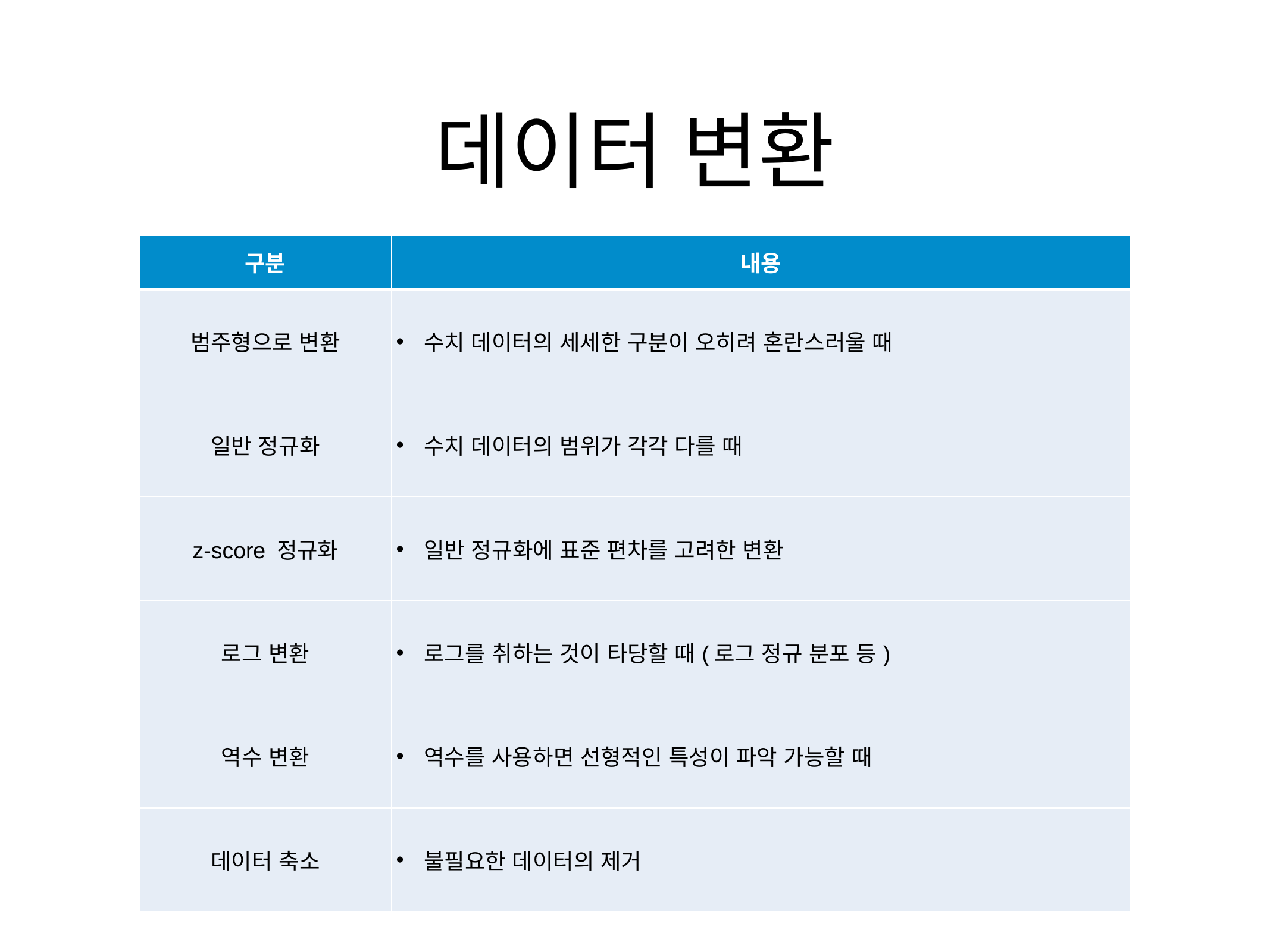

# 데이터 변환
| 구분 | 내용 |
| --- | --- |
| 범주형으로 변환 | 수치 데이터의 세세한 구분이 오히려 혼란스러울 때 |
| 일반 정규화 | 수치 데이터의 범위가 각각 다를 때 |
| z-score 정규화 | 일반 정규화에 표준 편차를 고려한 변환 |
| 로그 변환 | 로그를 취하는 것이 타당할 때(로그 정규 분포 등) |
| 역수 변환 | 역수를 사용하면 선형적인 특성이 파악 가능할 때 |
| 데이터 축소 | 불필요한 데이터의 제거 |

137